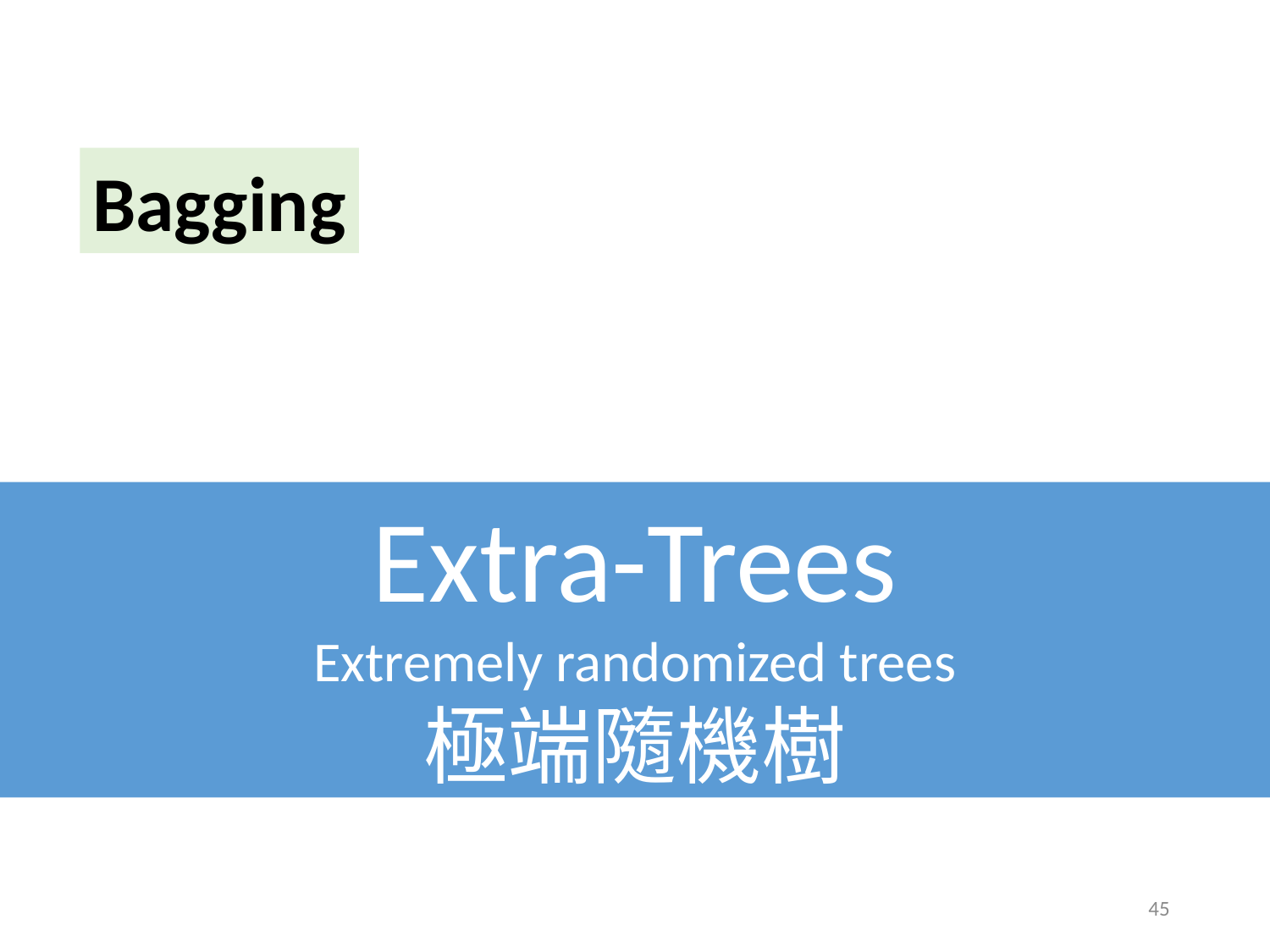

Bagging
Extra-Trees
Extremely randomized trees
極端隨機樹
45